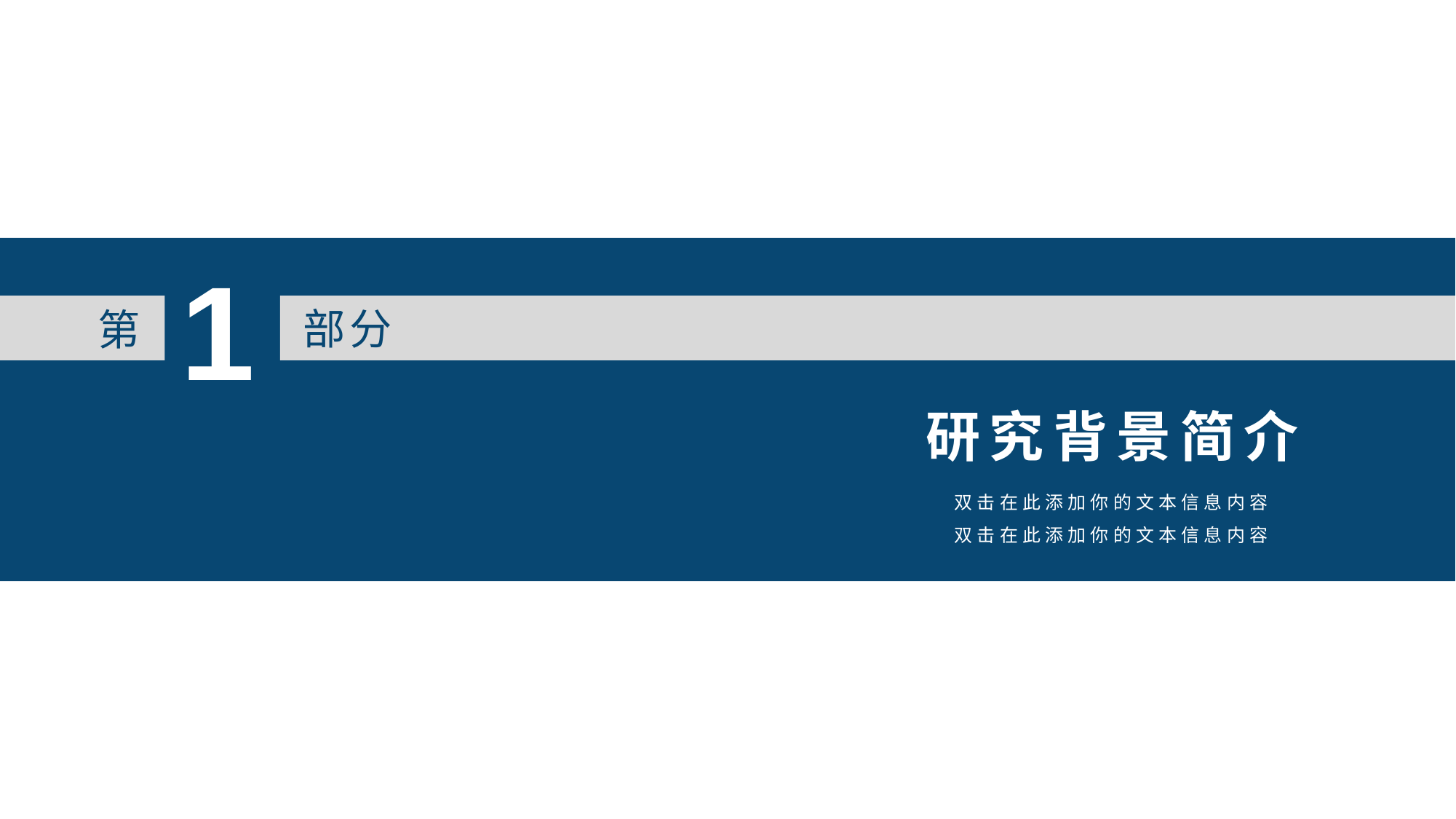

1

部分
第
研究背景简介
双击在此添加你的文本信息内容双击在此添加你的文本信息内容